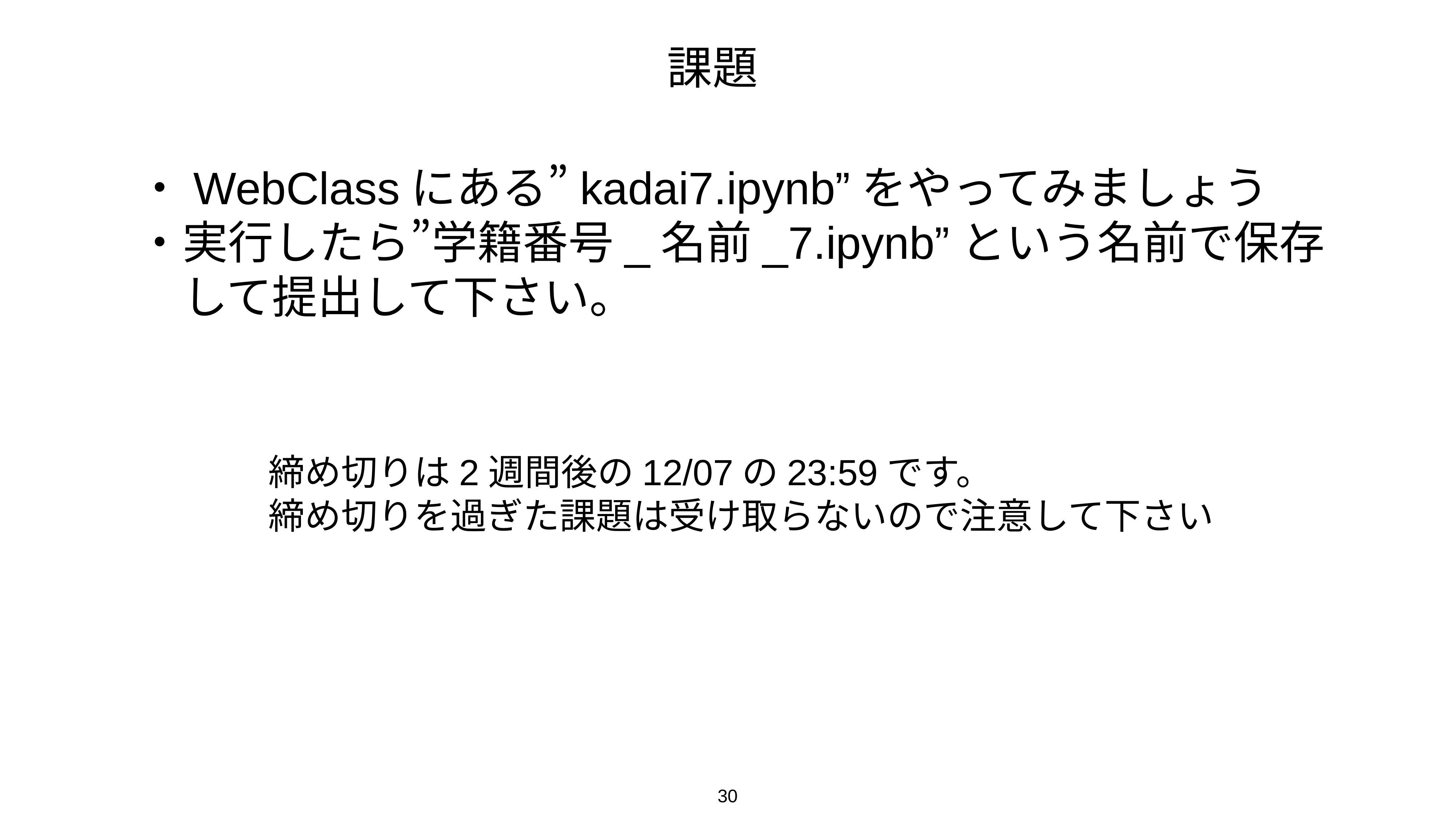

課題
・WebClassにある”kadai7.ipynb”をやってみましょう
・実行したら”学籍番号_名前_7.ipynb”という名前で保存
　して提出して下さい。
締め切りは2週間後の12/07の23:59です。
締め切りを過ぎた課題は受け取らないので注意して下さい
30